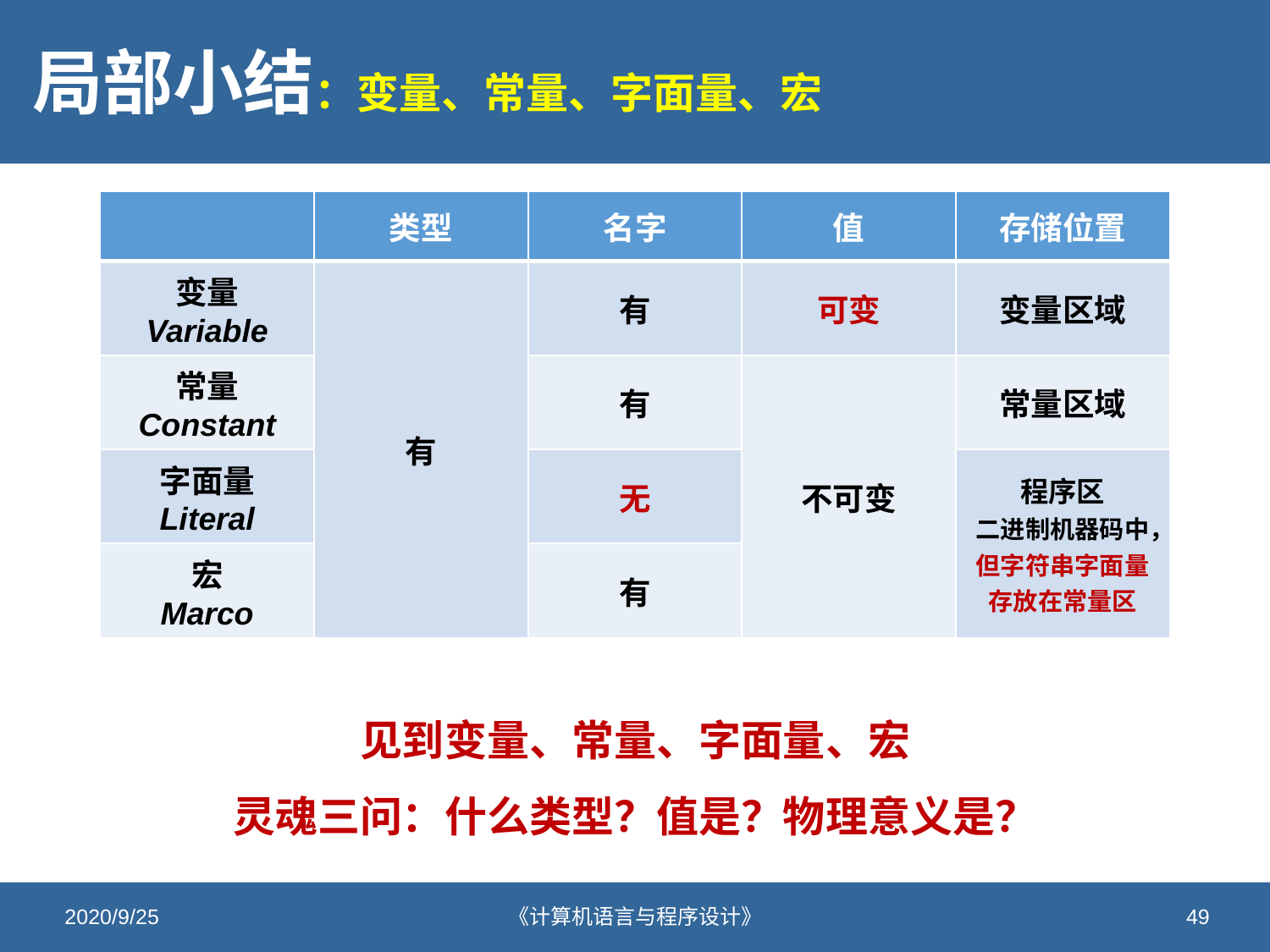

# 局部小结：变量、常量、字面量、宏
|  | 类型 | 名字 | 值 | 存储位置 |
| --- | --- | --- | --- | --- |
| 变量 Variable | 有 | 有 | 可变 | 变量区域 |
| 常量 Constant |  | 有 | 不可变 | 常量区域 |
| 字面量 Literal |  | 无 |  | 程序区 二进制机器码中，但字符串字面量存放在常量区 |
| 宏 Marco |  | 有 |  |  |
见到变量、常量、字面量、宏
灵魂三问：什么类型？值是？物理意义是？
2020/9/25
《计算机语言与程序设计》
49